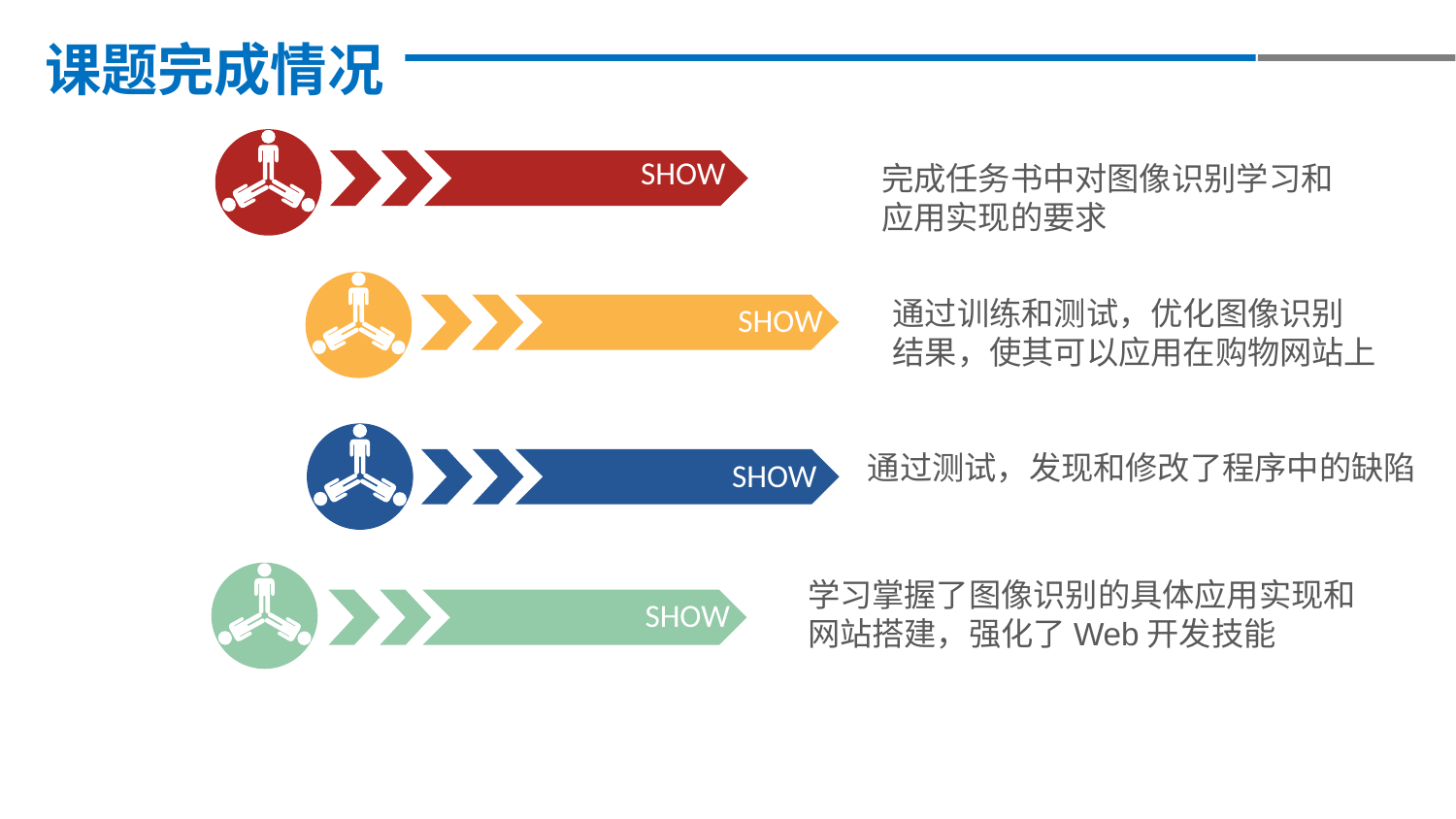

课题完成情况

SHOW

完成任务书中对图像识别学习和
应用实现的要求

SHOW
通过训练和测试，优化图像识别
结果，使其可以应用在购物网站上

SHOW
通过测试，发现和修改了程序中的缺陷

SHOW

学习掌握了图像识别的具体应用实现和网站搭建，强化了Web开发技能